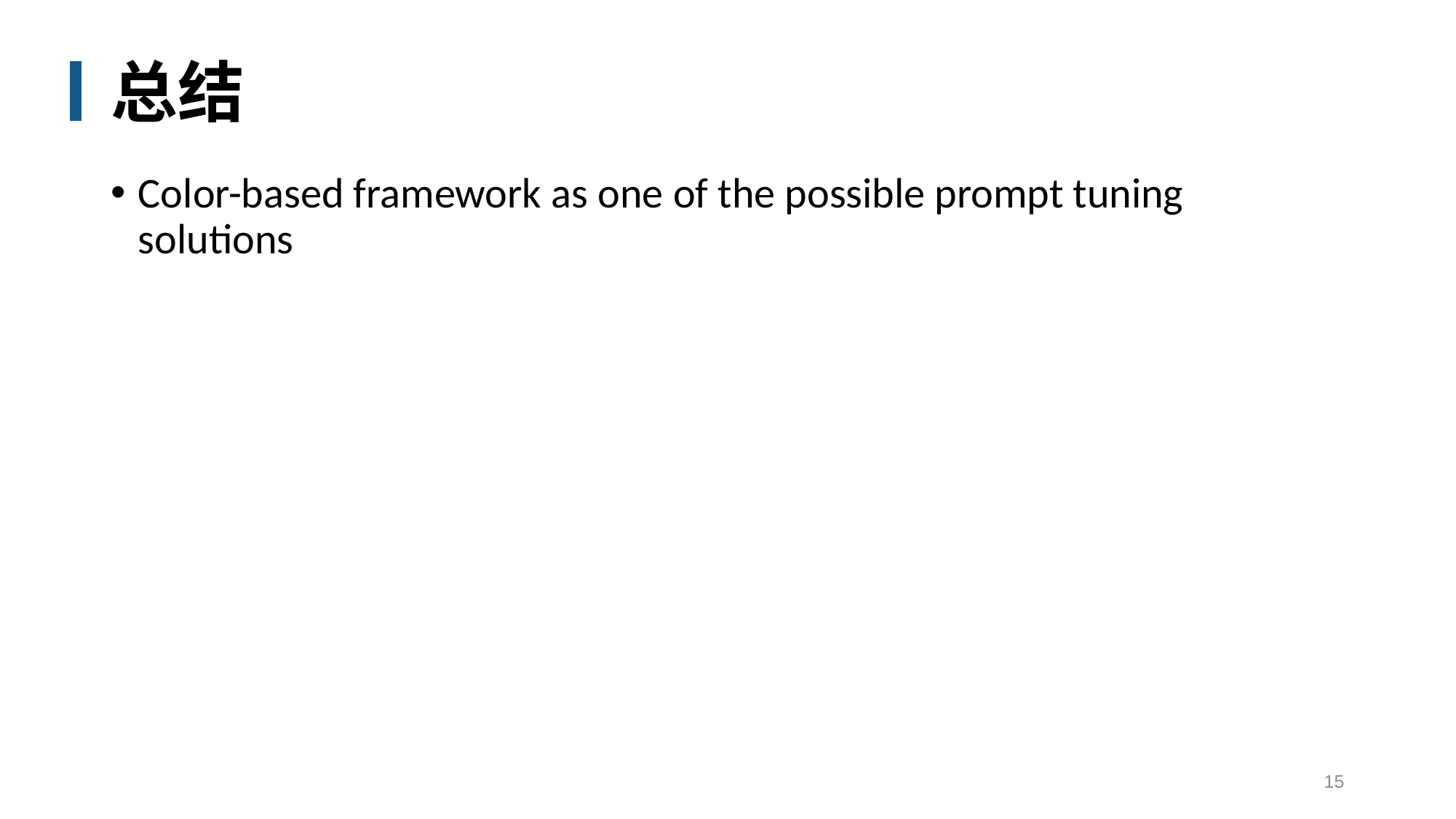

# 总结
Color-based framework as one of the possible prompt tuning solutions
15